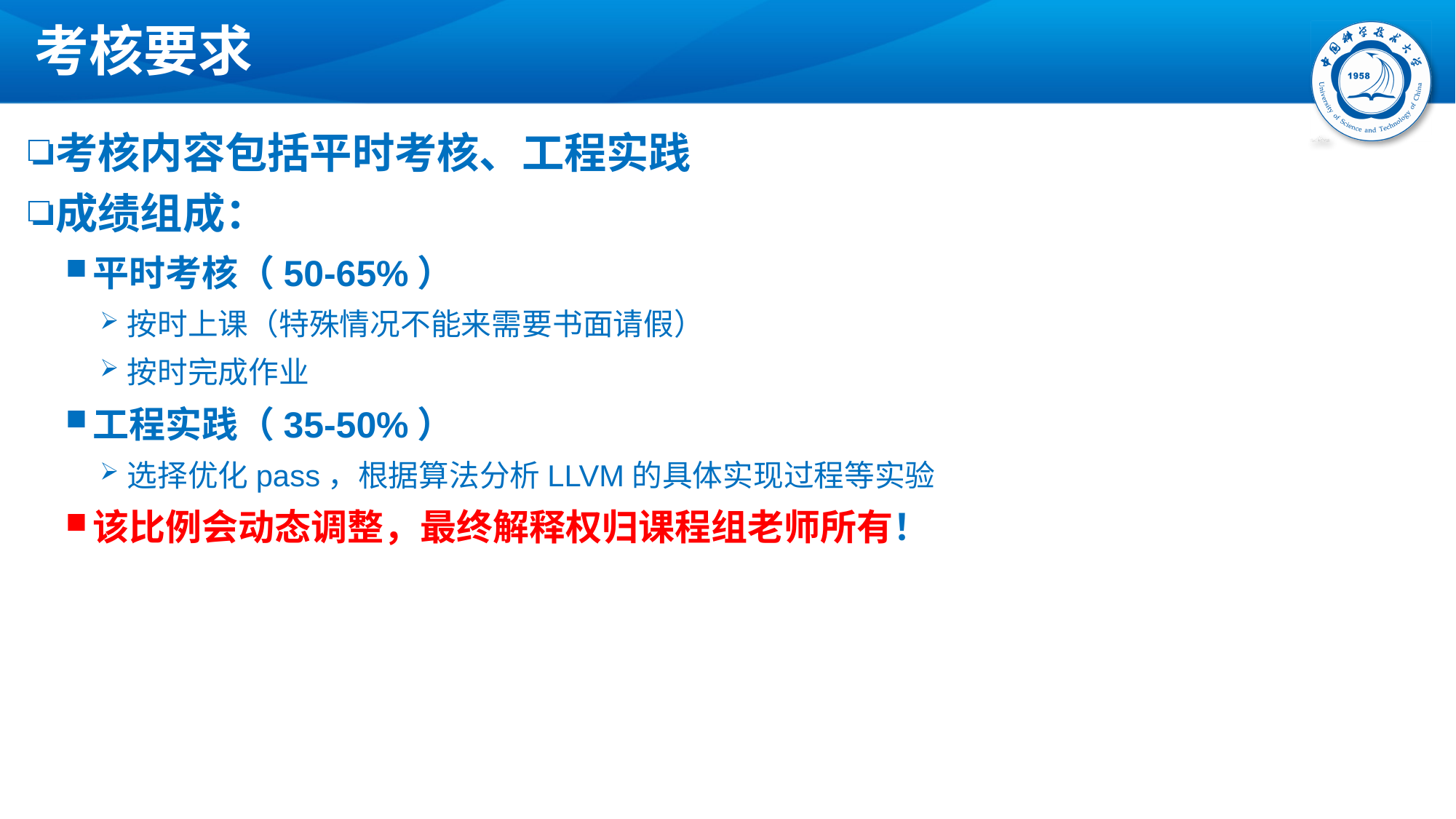

# 考核要求
考核内容包括平时考核、工程实践
成绩组成：
平时考核（50-65%）
按时上课（特殊情况不能来需要书面请假）
按时完成作业
工程实践（35-50%）
选择优化pass，根据算法分析LLVM的具体实现过程等实验
该比例会动态调整，最终解释权归课程组老师所有！